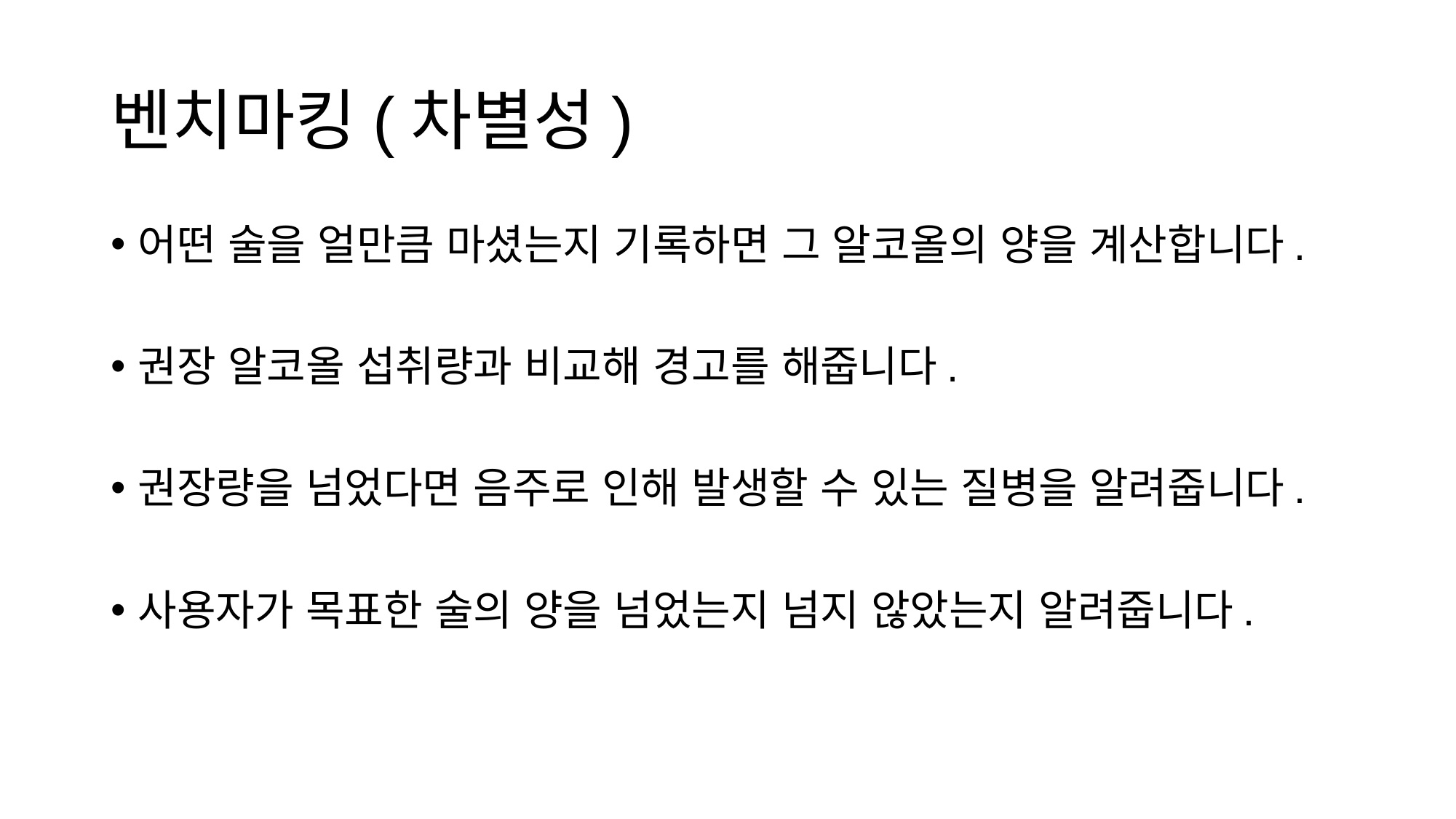

# 벤치마킹(차별성)
어떤 술을 얼만큼 마셨는지 기록하면 그 알코올의 양을 계산합니다.

권장 알코올 섭취량과 비교해 경고를 해줍니다.

권장량을 넘었다면 음주로 인해 발생할 수 있는 질병을 알려줍니다.

사용자가 목표한 술의 양을 넘었는지 넘지 않았는지 알려줍니다.